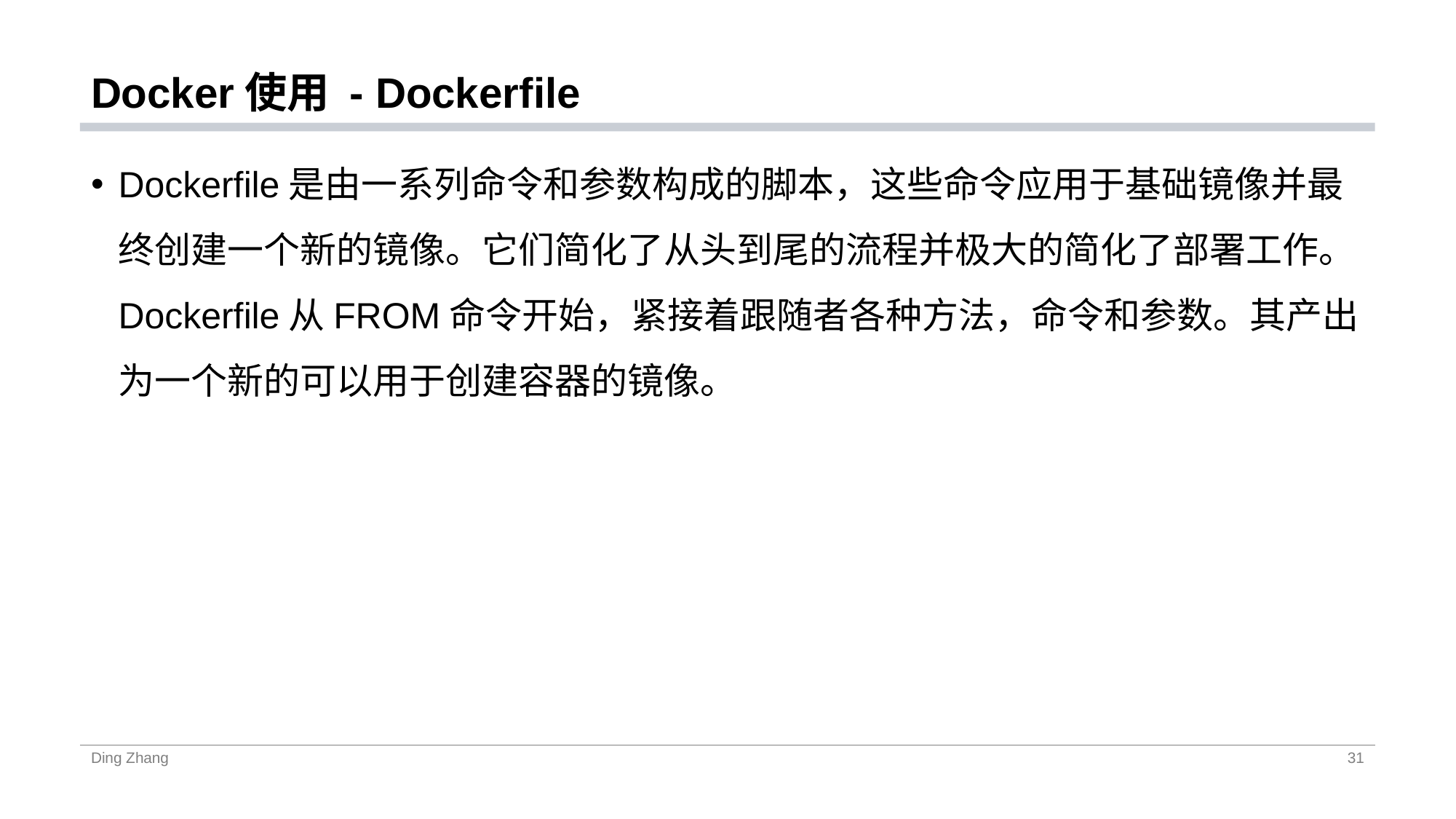

# Docker使用 - Dockerfile
Dockerfile是由一系列命令和参数构成的脚本，这些命令应用于基础镜像并最终创建一个新的镜像。它们简化了从头到尾的流程并极大的简化了部署工作。Dockerfile从FROM命令开始，紧接着跟随者各种方法，命令和参数。其产出为一个新的可以用于创建容器的镜像。
Ding Zhang
31